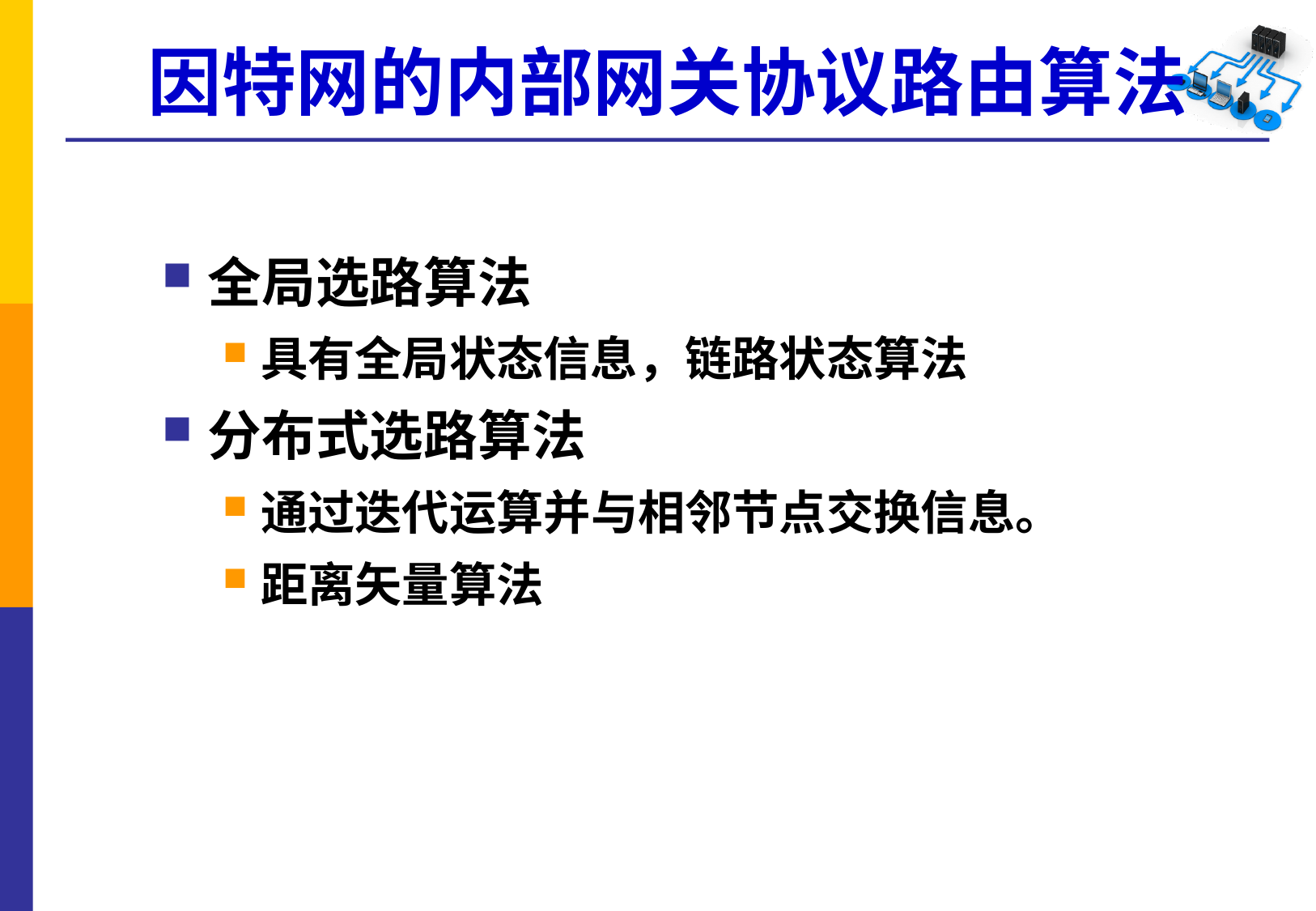

# 因特网的内部网关协议路由算法
全局选路算法
具有全局状态信息，链路状态算法
分布式选路算法
通过迭代运算并与相邻节点交换信息。
距离矢量算法